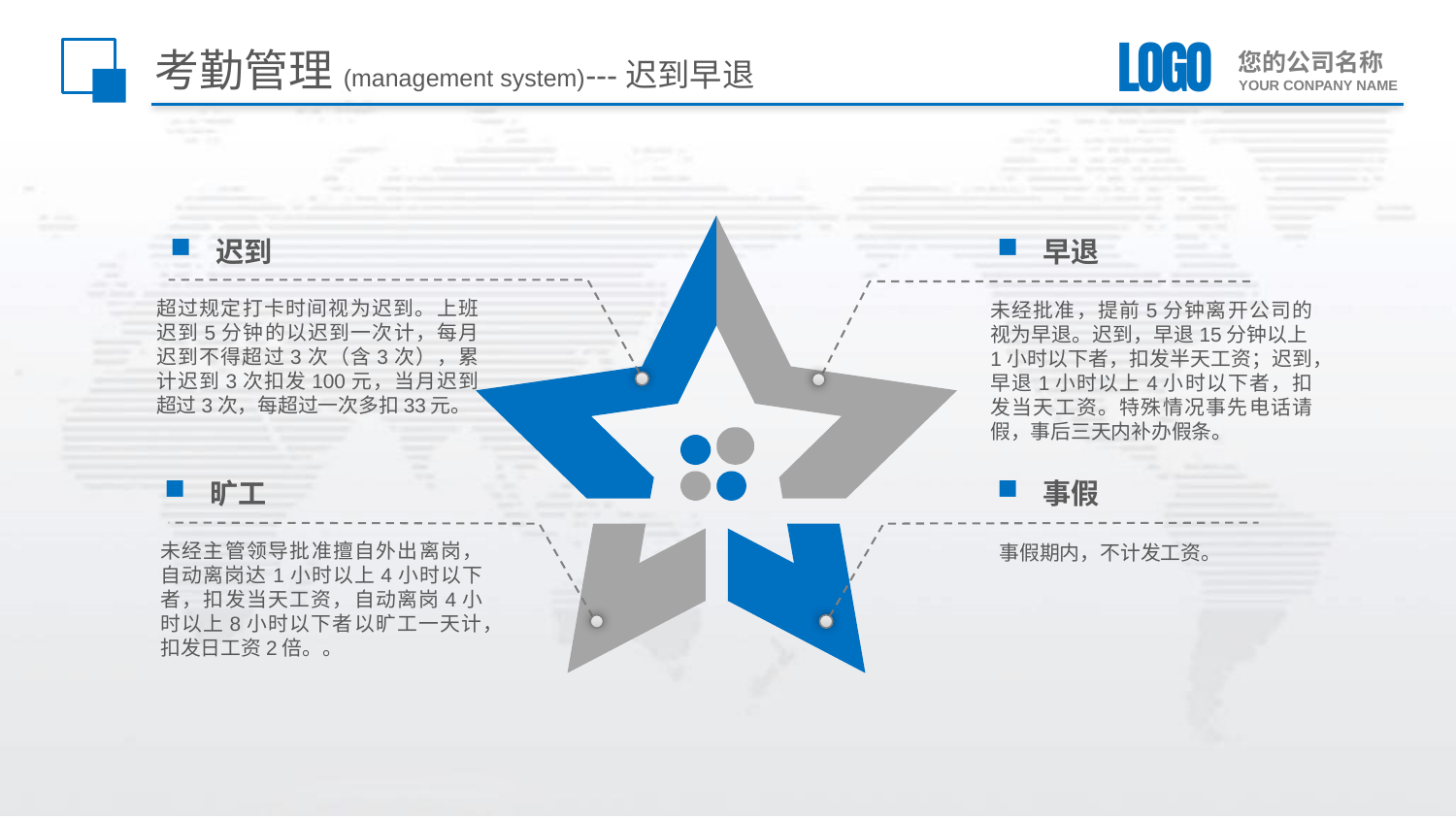

# 考勤管理(management system)---迟到早退
迟到
早退

超过规定打卡时间视为迟到。上班迟到5分钟的以迟到一次计，每月迟到不得超过3次（含3次），累计迟到3次扣发100元，当月迟到超过3次，每超过一次多扣33元。
未经批准，提前5分钟离开公司的视为早退。迟到，早退15分钟以上1小时以下者，扣发半天工资；迟到，早退1小时以上4小时以下者，扣发当天工资。特殊情况事先电话请假，事后三天内补办假条。
事假
旷工

未经主管领导批准擅自外出离岗，自动离岗达1小时以上4小时以下者，扣发当天工资，自动离岗4小时以上8小时以下者以旷工一天计，扣发日工资2倍。。
事假期内，不计发工资。